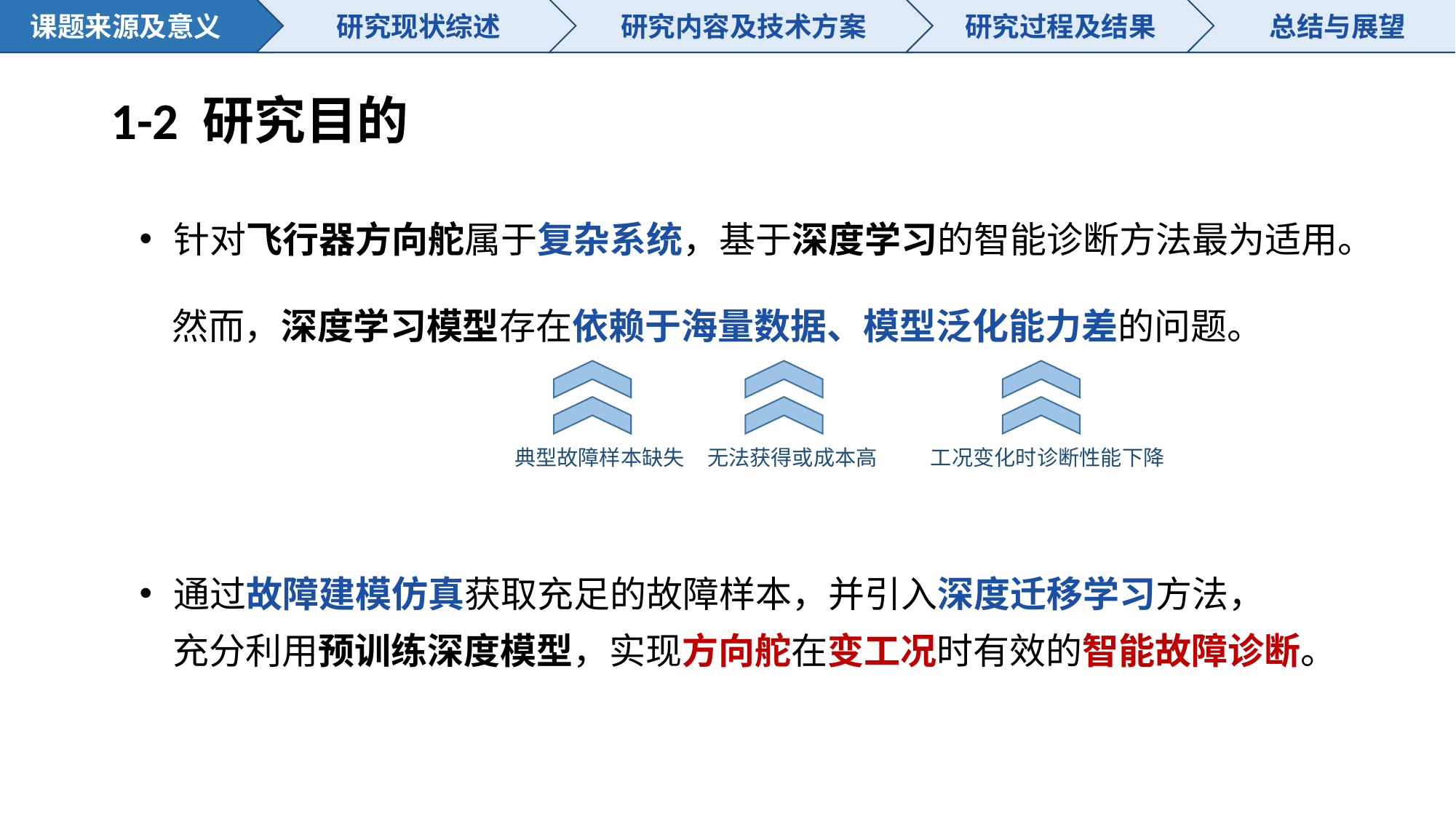

课题来源及意义

研究现状综述

研究内容及技术方案

研究过程及结果
总结与展望
# 1-2 研究目的
针对飞行器方向舵属于复杂系统，基于深度学习的智能诊断方法最为适用。
然而，深度学习模型存在依赖于海量数据、模型泛化能力差的问题。

典型故障样本缺失

工况变化时诊断性能下降

无法获得或成本高

通过故障建模仿真获取充足的故障样本，并引入深度迁移学习方法，
   充分利用预训练深度模型，实现方向舵在变工况时有效的智能故障诊断。